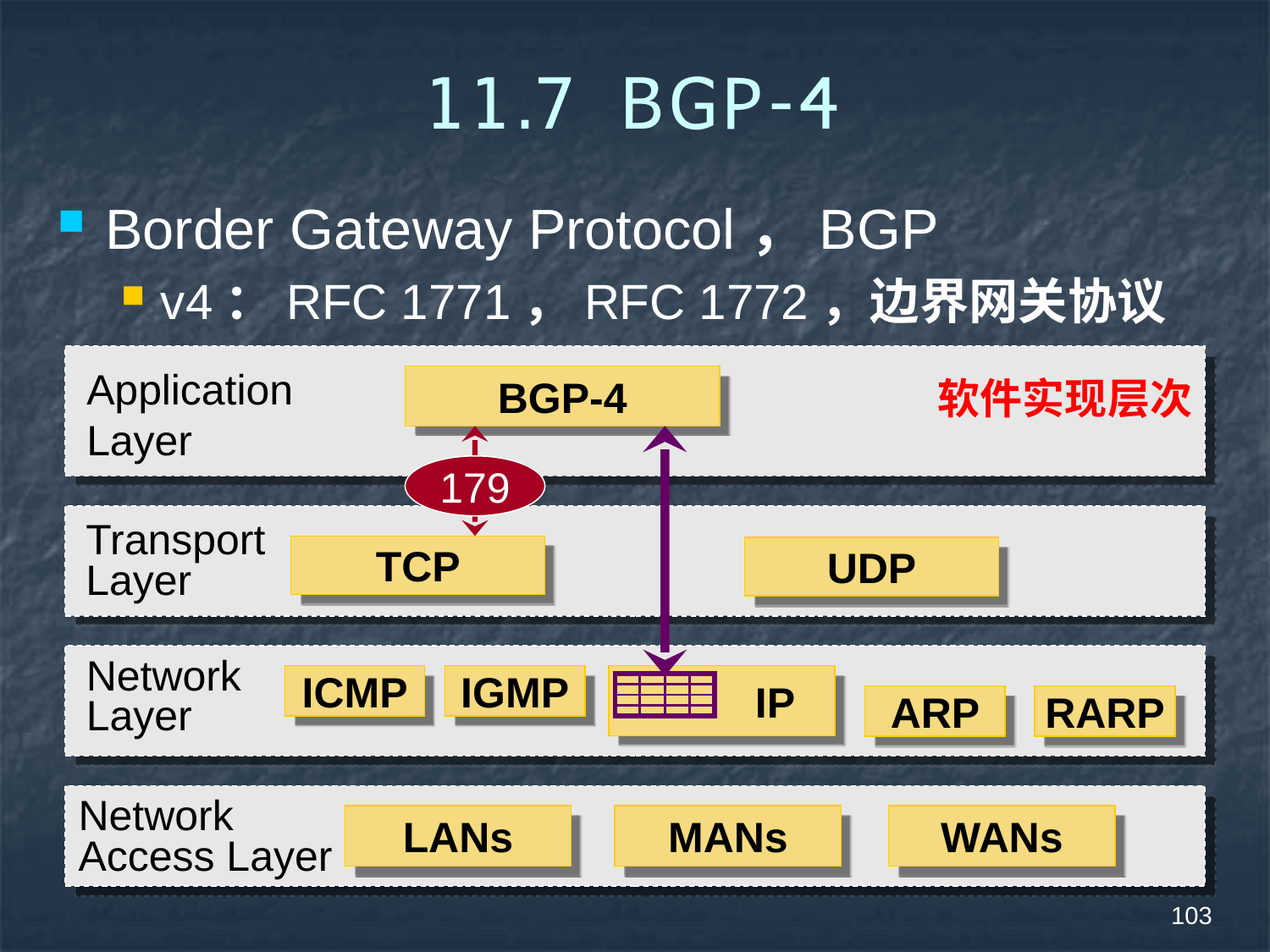

# 11.7  BGP-4
Border Gateway Protocol，BGP
v4：RFC 1771，RFC 1772，边界网关协议

Application
Layer
BGP-4
软件实现层次

179

Transport
Layer
TCP
UDP

Network
Layer
ICMP
IGMP
         IP
|  |  |  |  |
| --- | --- | --- | --- |
|  |  |  |  |
|  |  |  |  |
|  |  |  |  |
ARP
RARP

Network
Access Layer
LANs
MANs
WANs
103